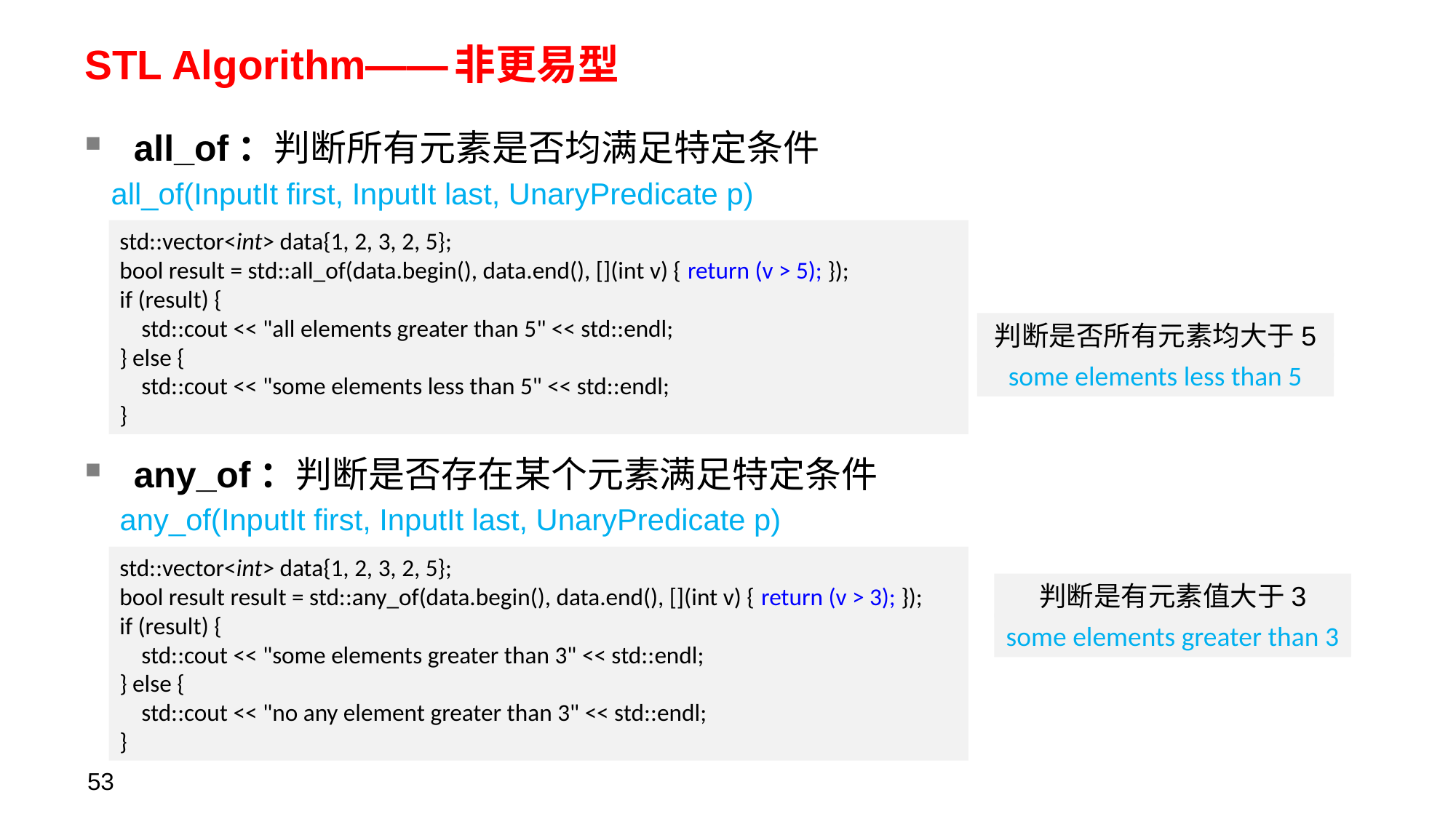

# STL Algorithm——非更易型
all_of：判断所有元素是否均满足特定条件
all_of(InputIt first, InputIt last, UnaryPredicate p)
std::vector<int> data{1, 2, 3, 2, 5};
bool result = std::all_of(data.begin(), data.end(), [](int v) { return (v > 5); });
if (result) {
    std::cout << "all elements greater than 5" << std::endl;
} else {
    std::cout << "some elements less than 5" << std::endl;
}
判断是否所有元素均大于5
some elements less than 5
any_of：判断是否存在某个元素满足特定条件
any_of(InputIt first, InputIt last, UnaryPredicate p)
std::vector<int> data{1, 2, 3, 2, 5};
bool result result = std::any_of(data.begin(), data.end(), [](int v) { return (v > 3); });
if (result) {
    std::cout << "some elements greater than 3" << std::endl;
} else {
    std::cout << "no any element greater than 3" << std::endl;
}
判断是有元素值大于3
some elements greater than 3
53